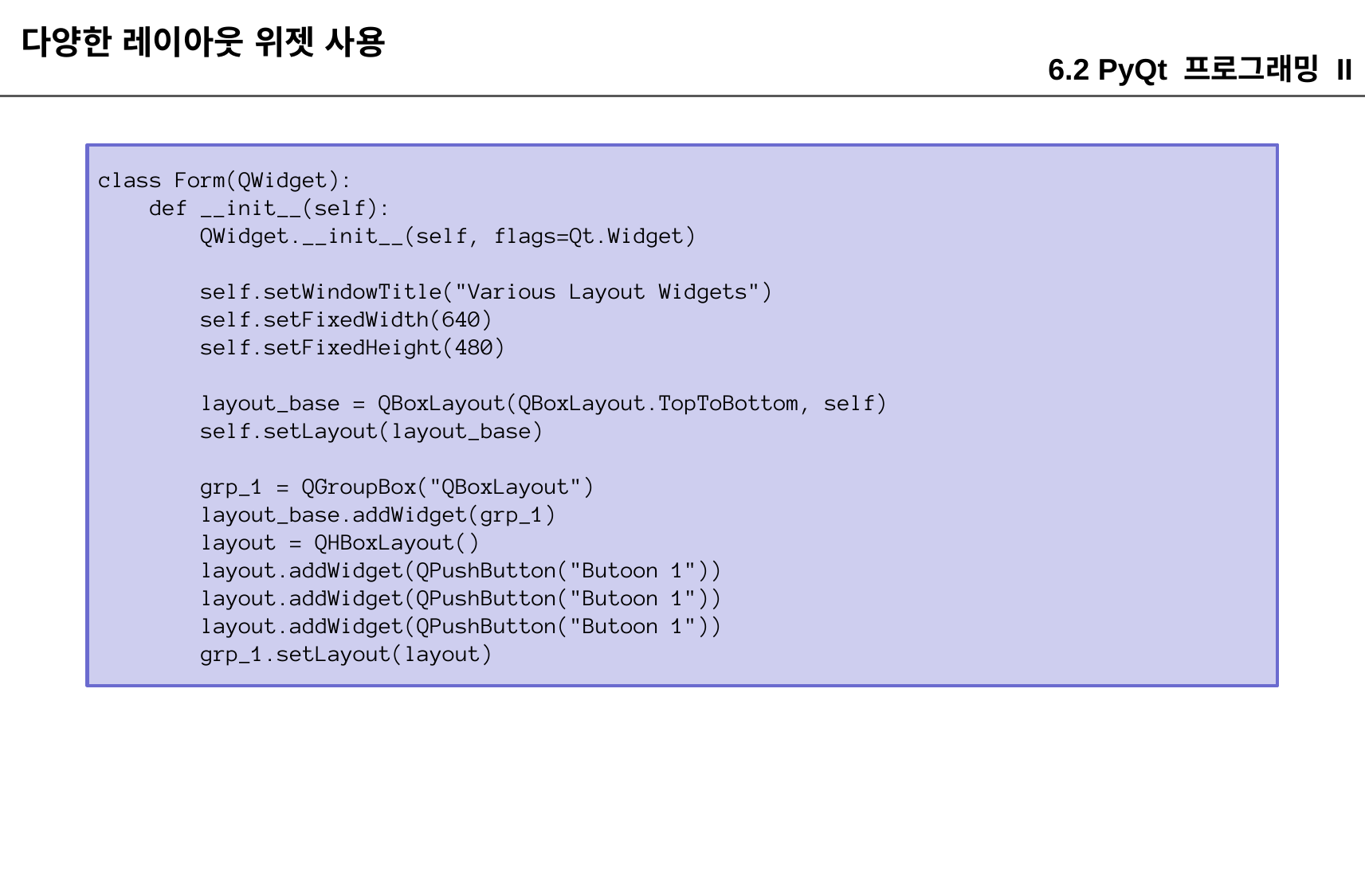

다양한 레이아웃 위젯 사용
6.2 PyQt 프로그래밍 II
class Form(QWidget):
    def __init__(self):
        QWidget.__init__(self, flags=Qt.Widget)

        self.setWindowTitle("Various Layout Widgets")
        self.setFixedWidth(640)
        self.setFixedHeight(480)

        layout_base = QBoxLayout(QBoxLayout.TopToBottom, self)
        self.setLayout(layout_base)

        grp_1 = QGroupBox("QBoxLayout")
        layout_base.addWidget(grp_1)
        layout = QHBoxLayout()
        layout.addWidget(QPushButton("Butoon 1"))
        layout.addWidget(QPushButton("Butoon 1"))
        layout.addWidget(QPushButton("Butoon 1"))
        grp_1.setLayout(layout)